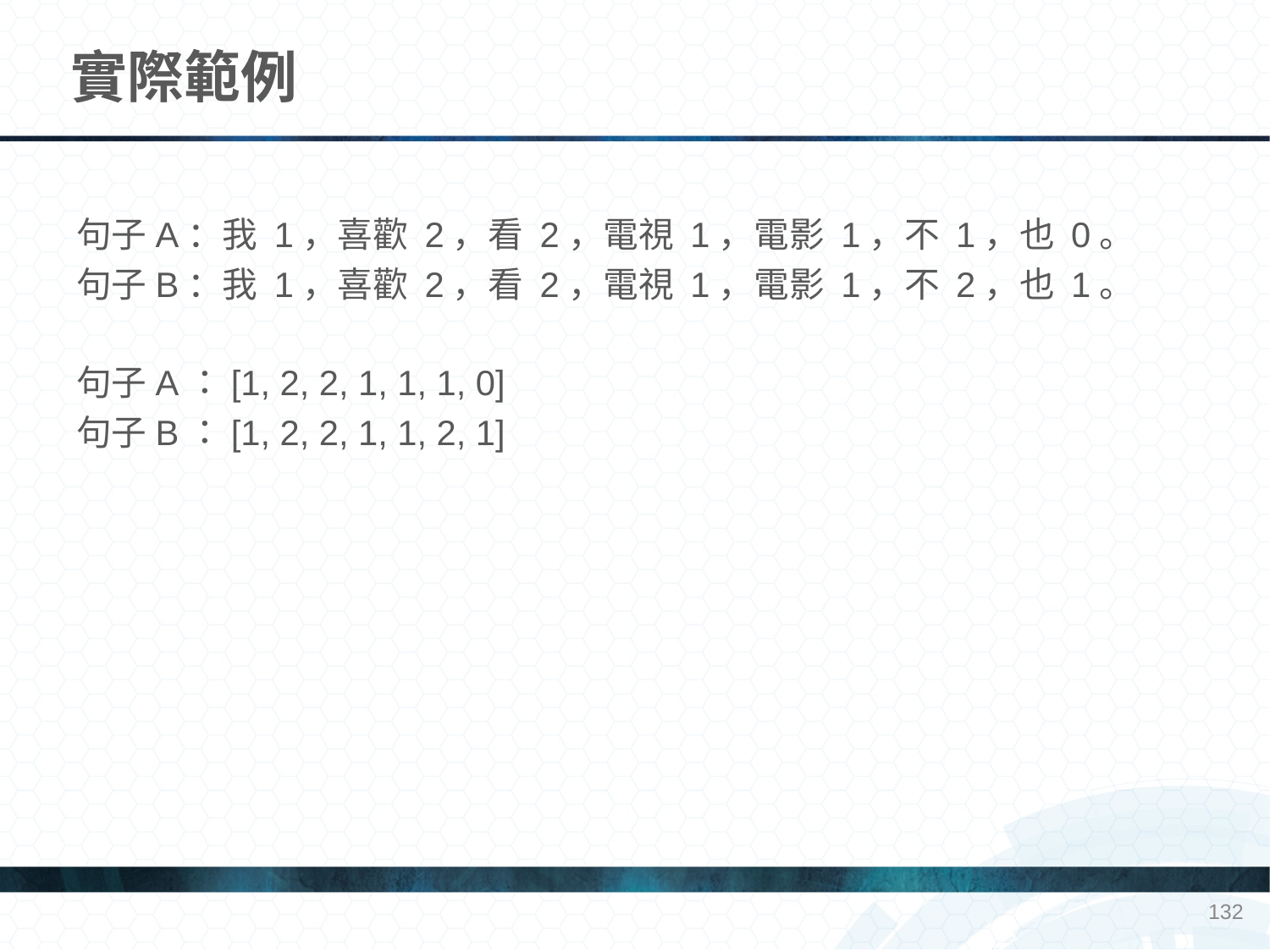

# 實際範例
句子A：我 1，喜歡 2，看 2，電視 1，電影 1，不 1，也 0。
句子B：我 1，喜歡 2，看 2，電視 1，電影 1，不 2，也 1。

句子A：[1, 2, 2, 1, 1, 1, 0]
句子B：[1, 2, 2, 1, 1, 2, 1]
132